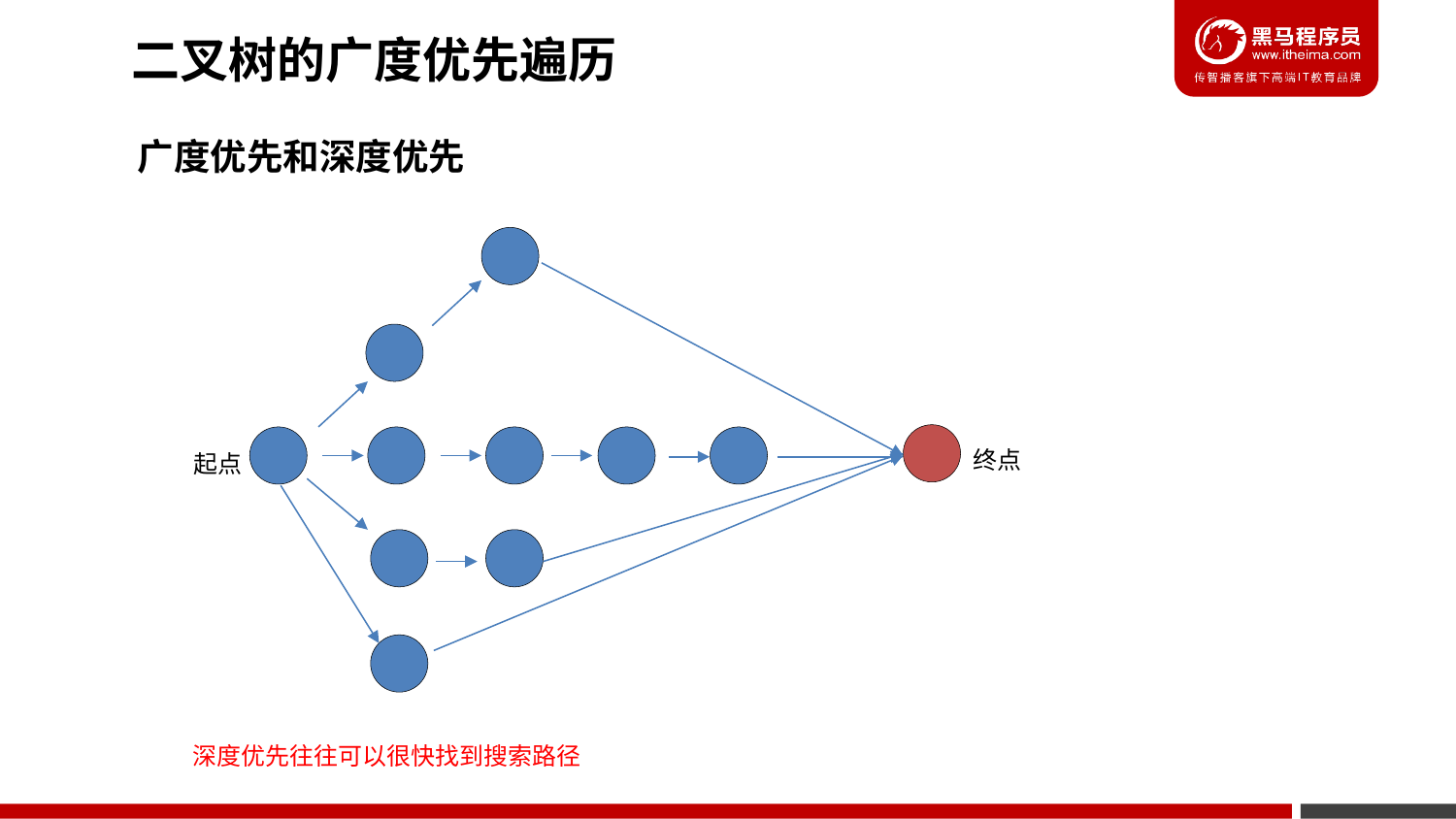

二叉树的广度优先遍历
广度优先和深度优先

终点
起点

深度优先往往可以很快找到搜索路径